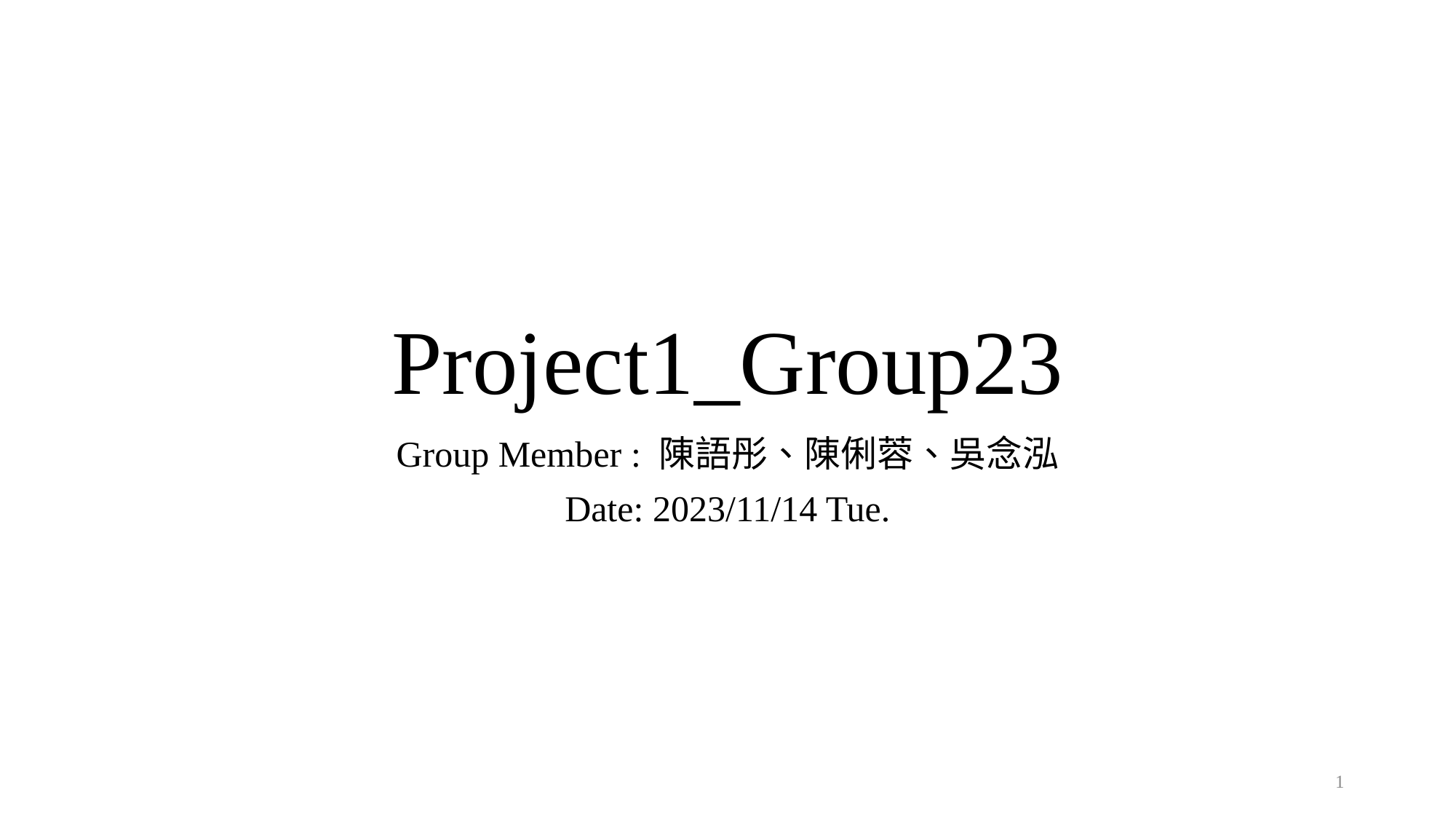

# Project1_Group23
Group Member : 陳語彤、陳俐蓉、吳念泓
Date: 2023/11/14 Tue.
1